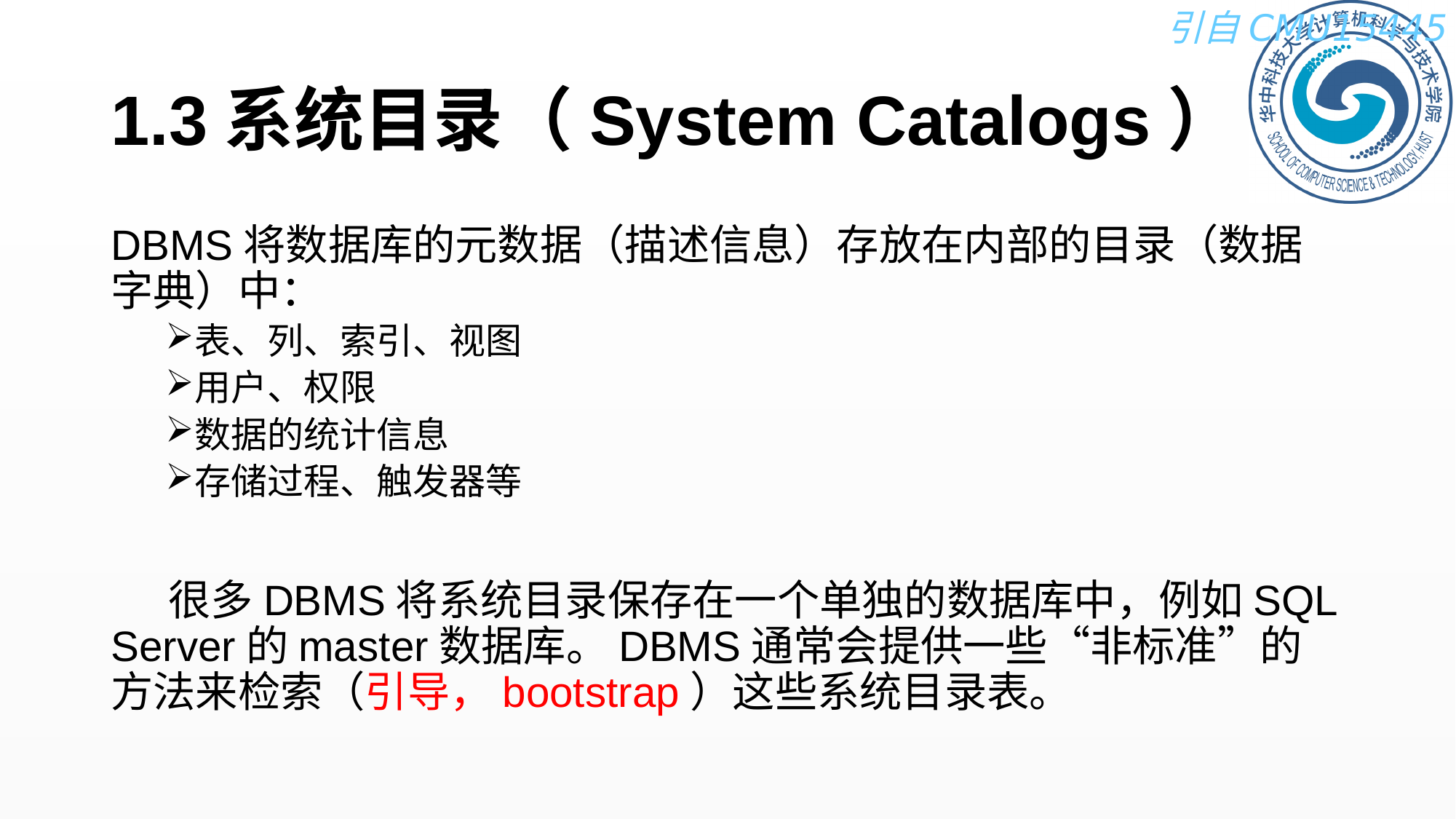

# 1.3系统目录（System Catalogs）
DBMS将数据库的元数据（描述信息）存放在内部的目录（数据字典）中：
表、列、索引、视图
用户、权限
数据的统计信息
存储过程、触发器等

     很多DBMS将系统目录保存在一个单独的数据库中，例如SQL Server的master数据库。DBMS通常会提供一些“非标准”的方法来检索（引导，bootstrap）这些系统目录表。
35